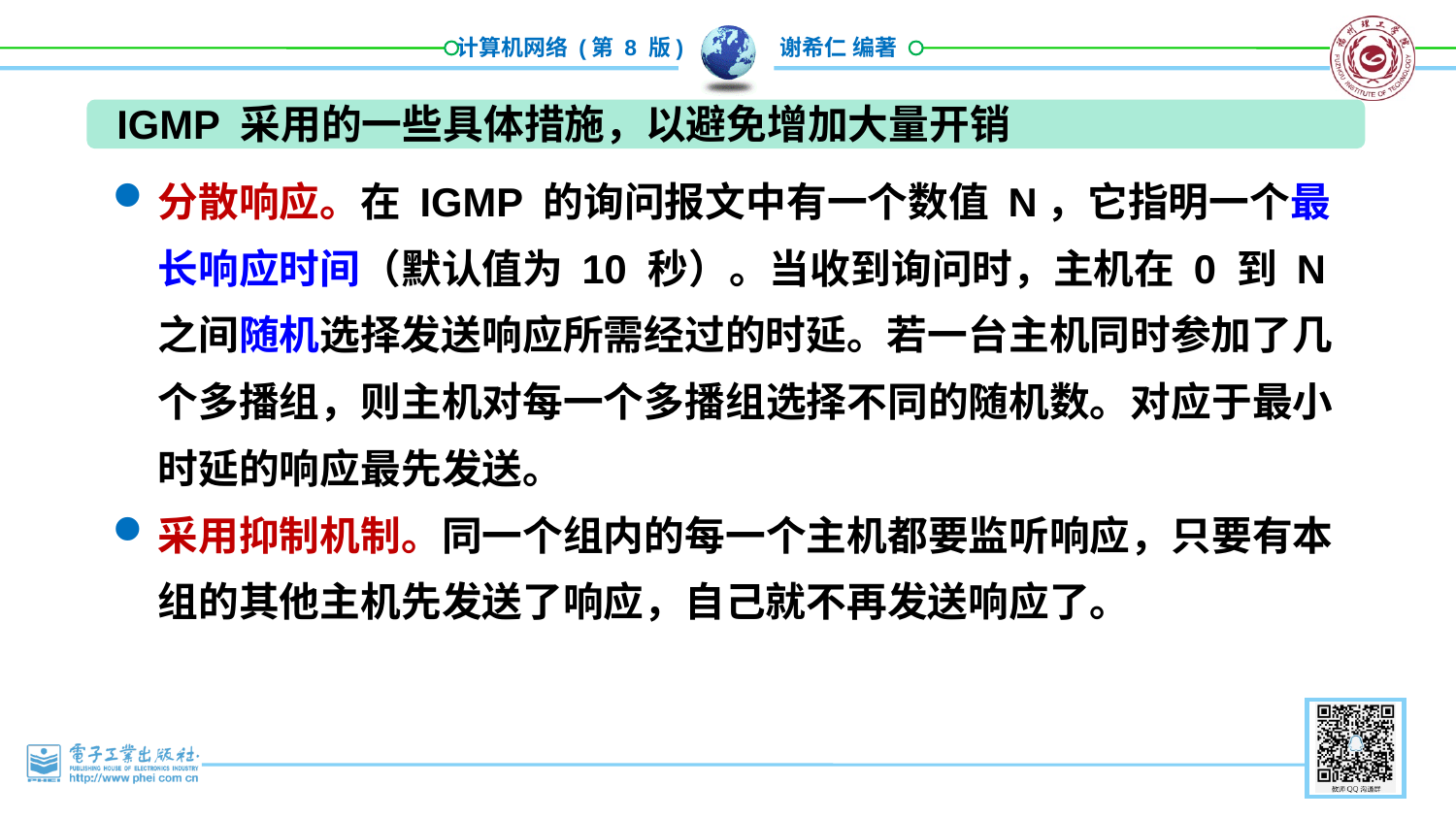

IGMP 采用的一些具体措施，以避免增加大量开销

分散响应。在 IGMP 的询问报文中有一个数值 N，它指明一个最长响应时间（默认值为 10 秒）。当收到询问时，主机在 0 到 N 之间随机选择发送响应所需经过的时延。若一台主机同时参加了几个多播组，则主机对每一个多播组选择不同的随机数。对应于最小时延的响应最先发送。
采用抑制机制。同一个组内的每一个主机都要监听响应，只要有本组的其他主机先发送了响应，自己就不再发送响应了。